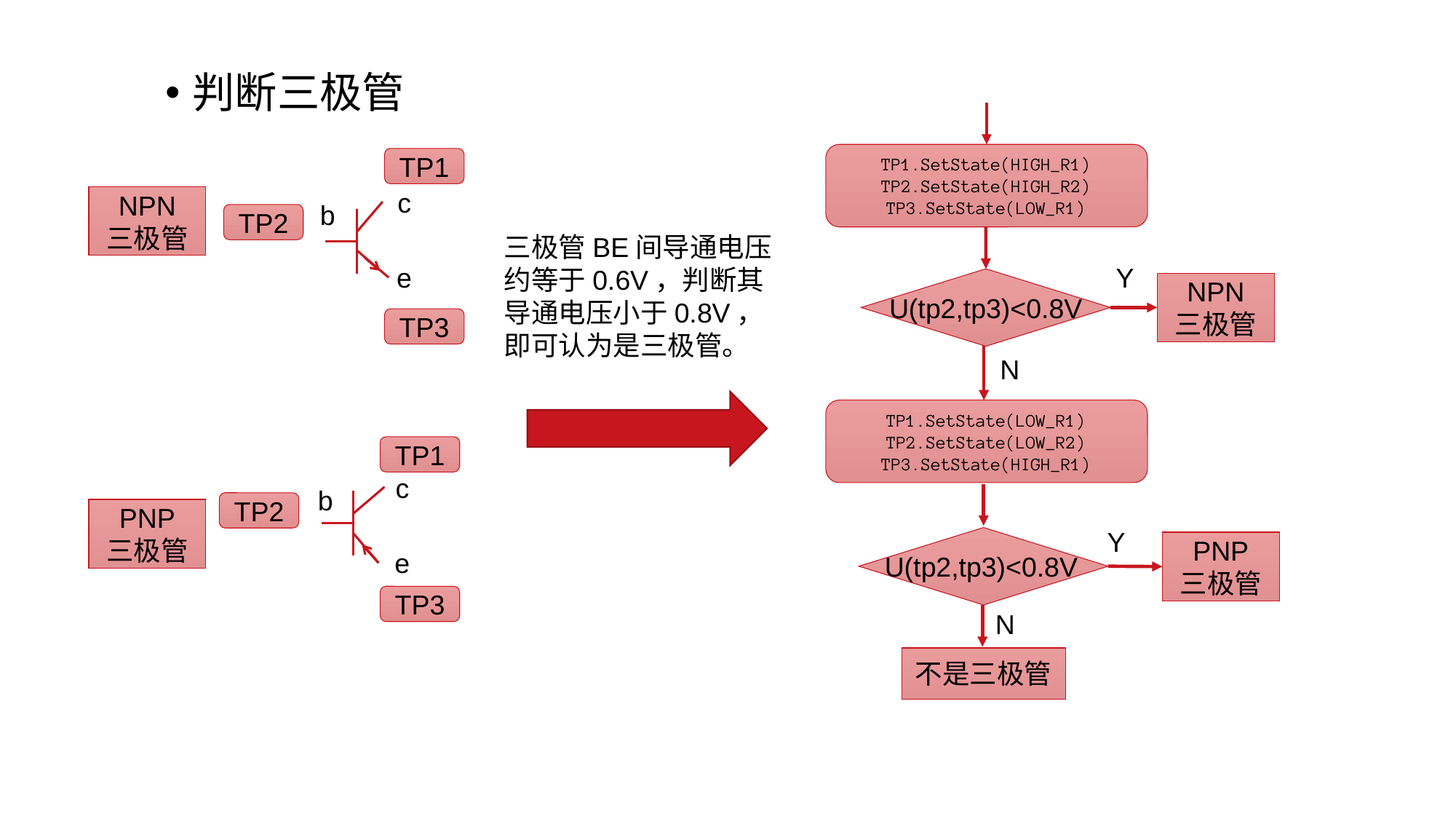

判断三极管
TP1.SetState(HIGH_R1) TP2.SetState(HIGH_R2) TP3.SetState(LOW_R1)
TP1
c
NPN
三极管
b
TP2
三极管BE间导通电压约等于0.6V，判断其导通电压小于0.8V，即可认为是三极管。
Y
e
U(tp2,tp3)<0.8V

NPN
三极管
TP3
N

TP1.SetState(LOW_R1) TP2.SetState(LOW_R2) TP3.SetState(HIGH_R1)
TP1
c
b
TP2
PNP
三极管
U(tp2,tp3)<0.8V
Y

PNP
三极管
e
TP3
N
不是三极管